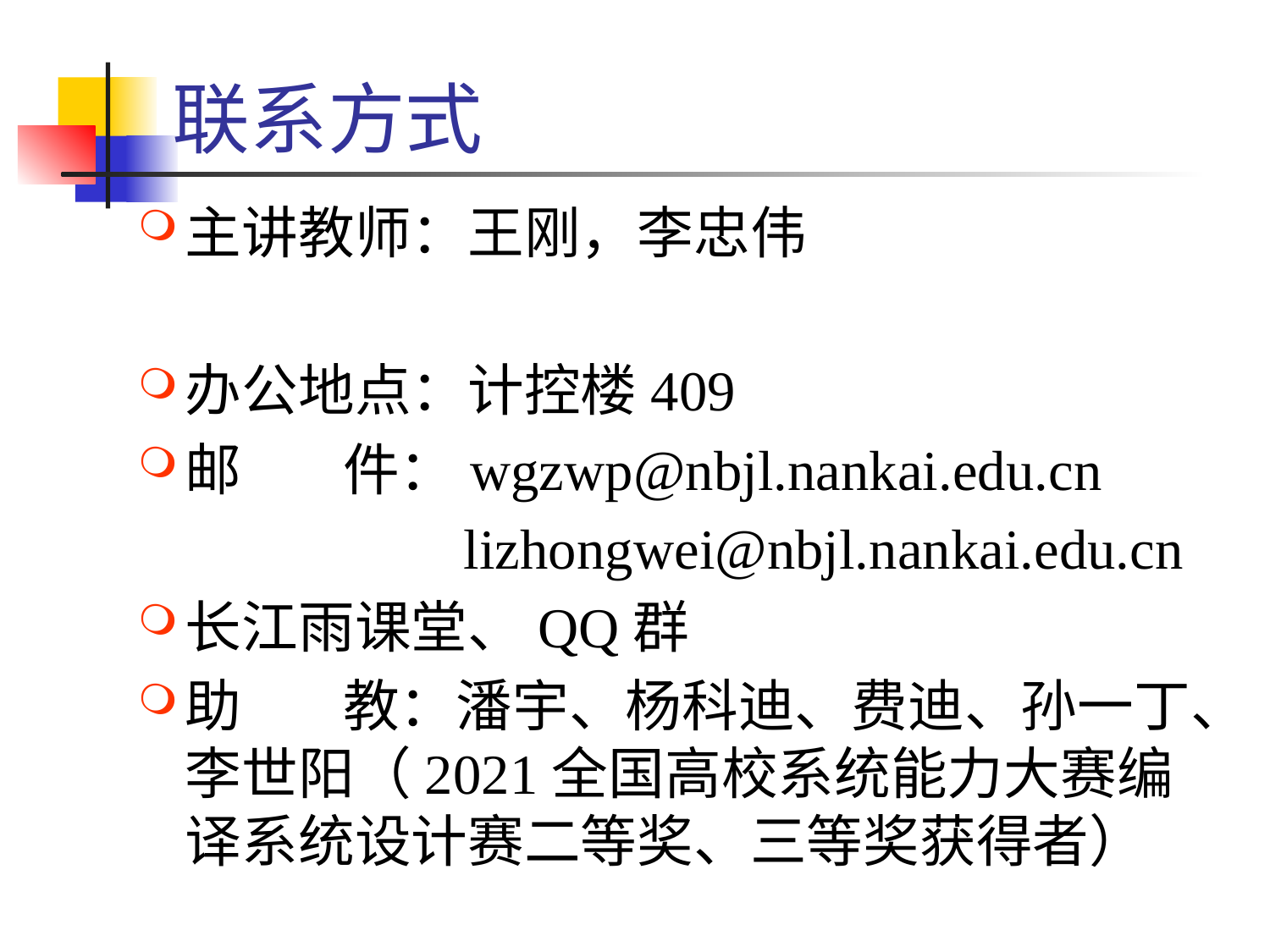

# 联系方式
主讲教师：王刚，李忠伟

办公地点：计控楼409
邮        件：wgzwp@nbjl.nankai.edu.cn
                       lizhongwei@nbjl.nankai.edu.cn
长江雨课堂、QQ群
助        教：潘宇、杨科迪、费迪、孙一丁、李世阳（2021全国高校系统能力大赛编译系统设计赛二等奖、三等奖获得者）